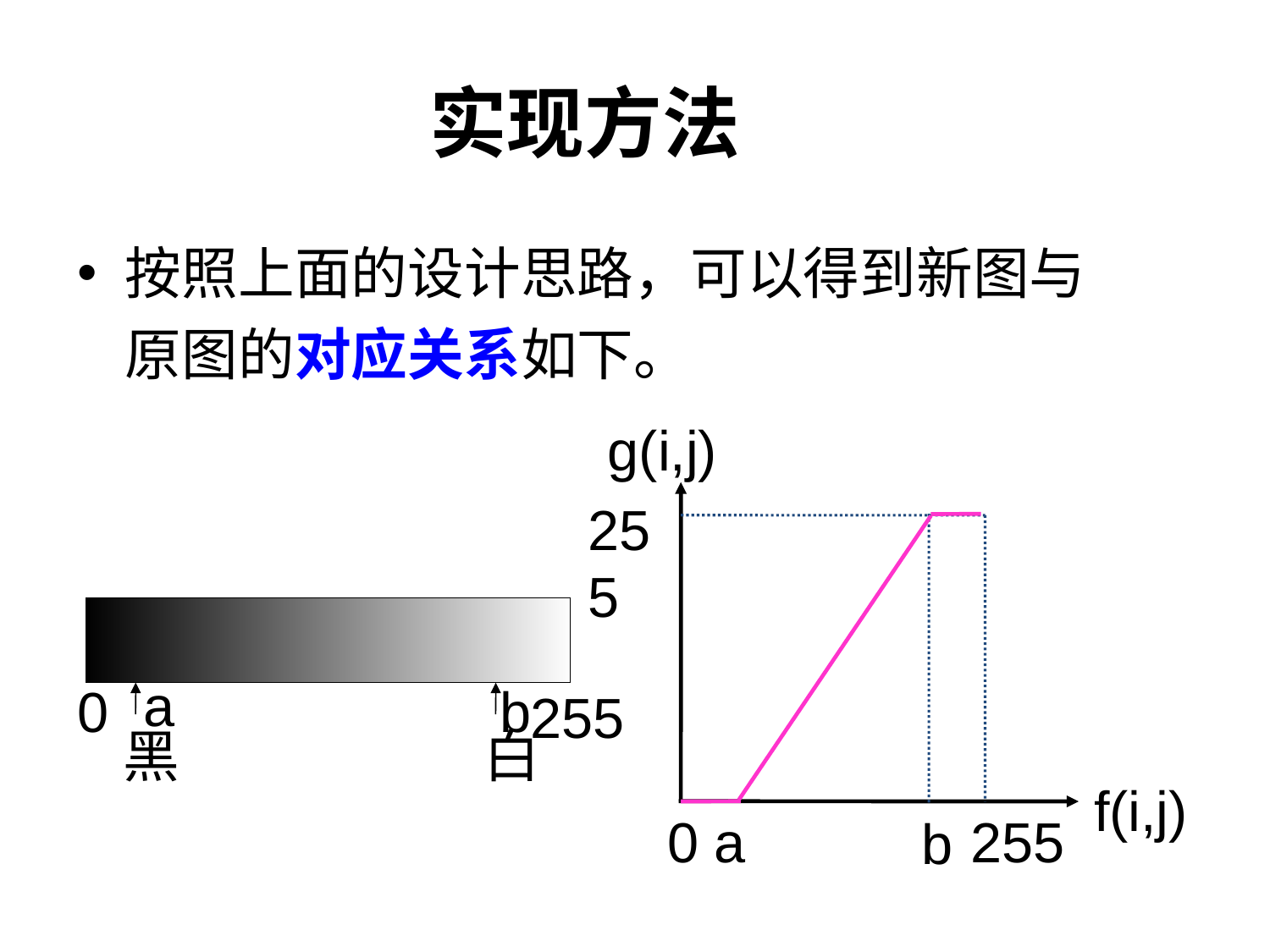

# 实现方法
按照上面的设计思路，可以得到新图与原图的对应关系如下。
g(i,j)

255

0 a
255

b
f(i,j)

黑
白
a
0
b
255